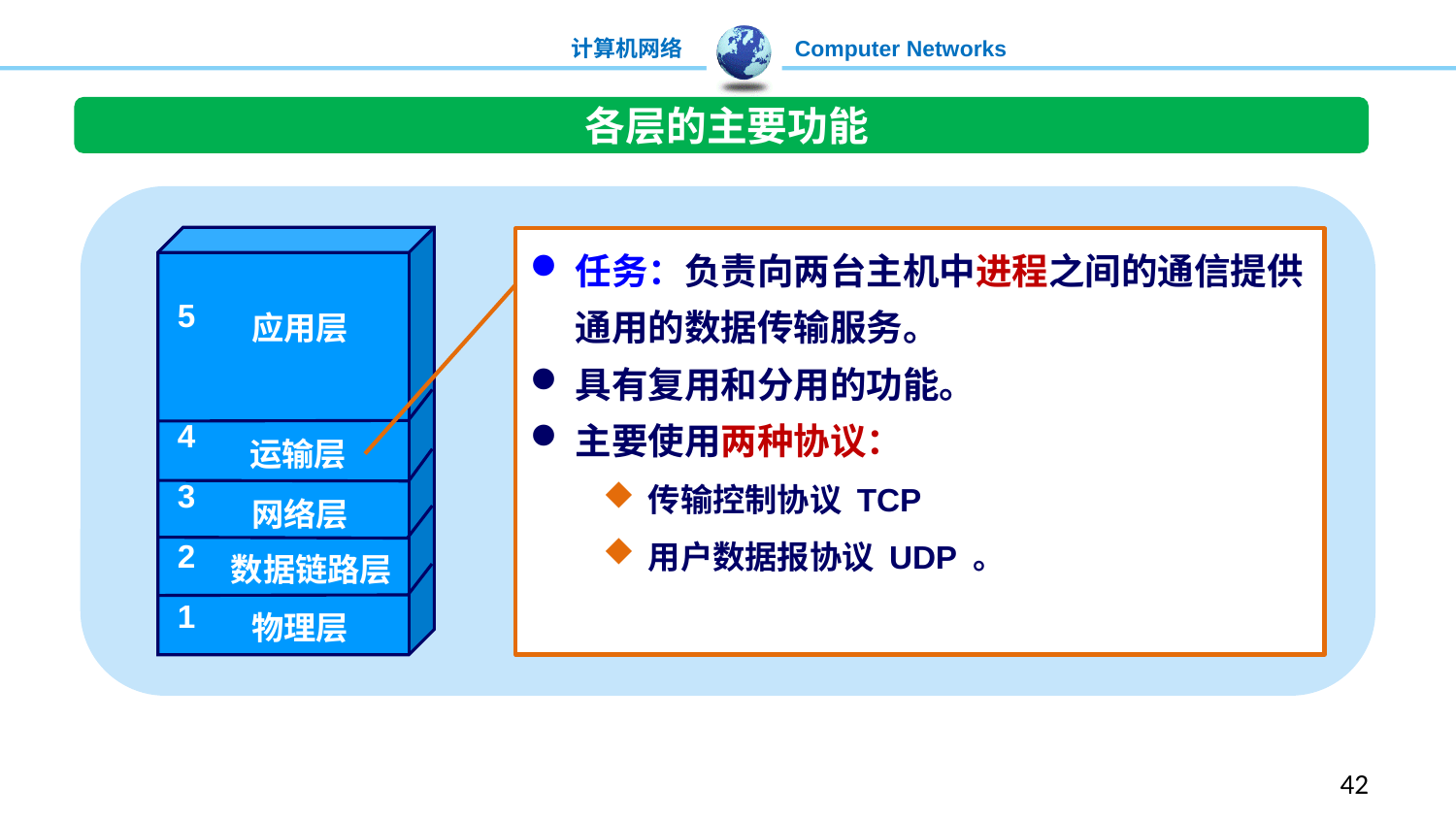

各层的主要功能

5

4
3
2
1
应用层

运输层

网络层

数据链路层

物理层
任务：负责向两台主机中进程之间的通信提供通用的数据传输服务。
具有复用和分用的功能。
主要使用两种协议：
传输控制协议 TCP
用户数据报协议 UDP 。

42